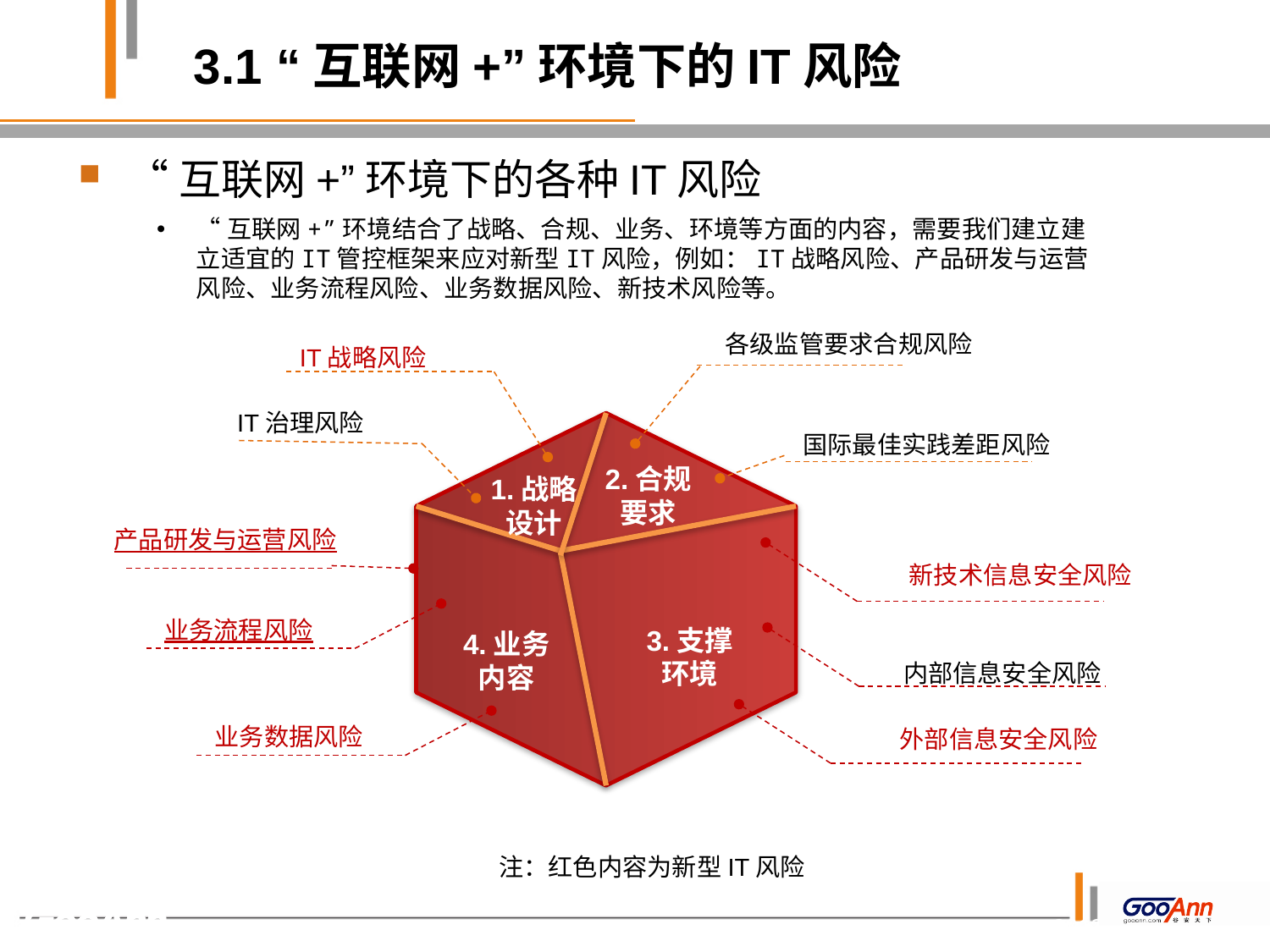

3.1 “互联网+”环境下的IT风险
“互联网+”环境下的各种IT风险
“互联网+”环境结合了战略、合规、业务、环境等方面的内容，需要我们建立建立适宜的IT管控框架来应对新型IT风险，例如：IT战略风险、产品研发与运营风险、业务流程风险、业务数据风险、新技术风险等。
各级监管要求合规风险
IT战略风险
IT治理风险

国际最佳实践差距风险
2.合规
要求
1.战略
设计
产品研发与运营风险
新技术信息安全风险
业务流程风险
3.支撑环境
4.业务内容
内部信息安全风险
业务数据风险
外部信息安全风险
注：红色内容为新型IT风险